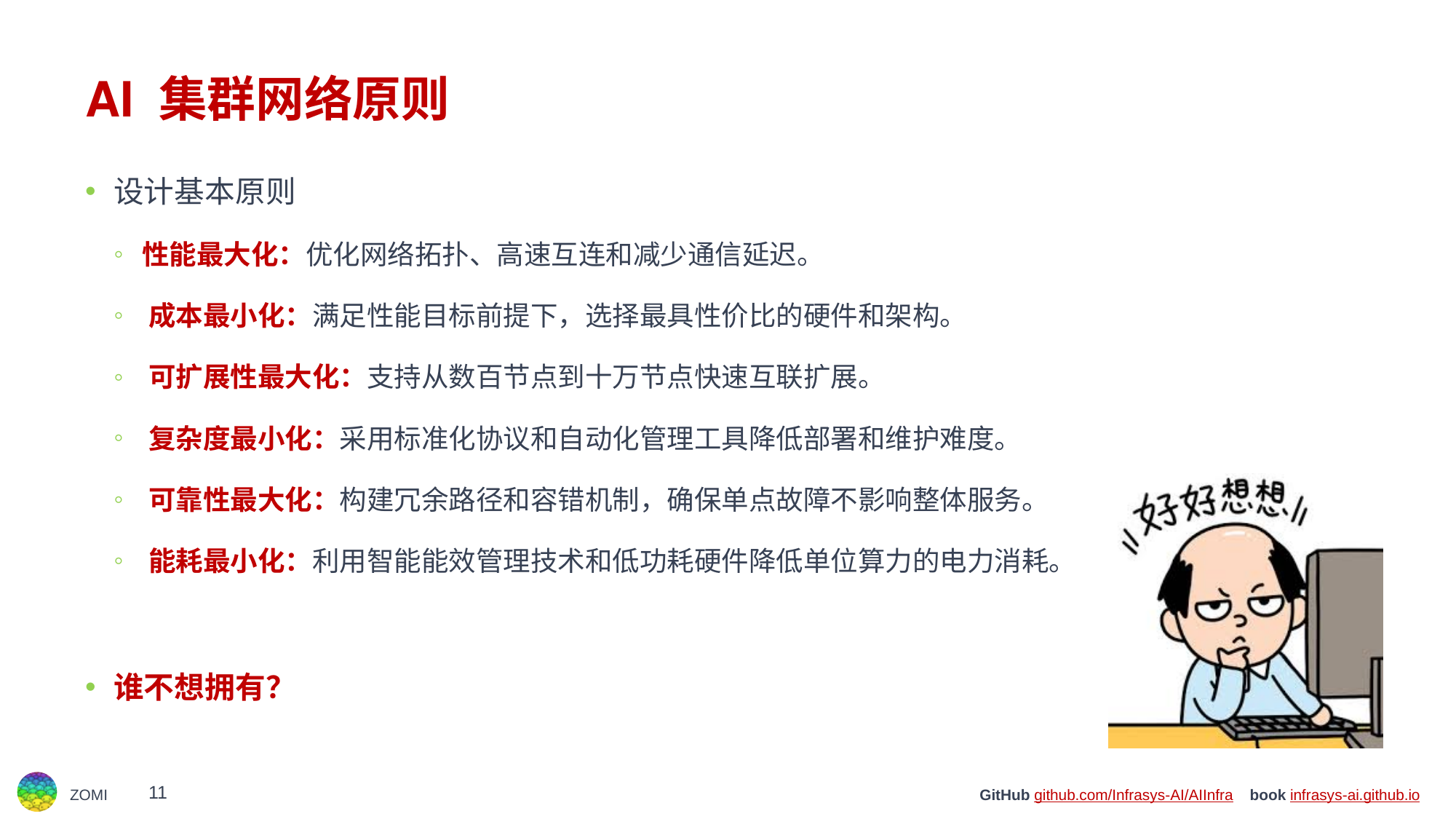

# AI 集群网络原则
设计基本原则
性能最大化：​​优化网络拓扑、高速互连和减少通信延迟。
​​成本最小化：​满足性能目标前提下，选择最具性价比的硬件和架构。​​
​​可扩展性最大化：​​支持从数百节点到十万节点快速互联扩展。
​​复杂度最小化：​​采用标准化协议和自动化管理工具降低部署和维护难度。
​​可靠性最大化：构建冗余路径和容错机制，确保单点故障不影响整体服务。​​
​​能耗最小化：​​利用智能能效管理技术和低功耗硬件降低单位算力的电力消耗。​​

谁不想拥有？